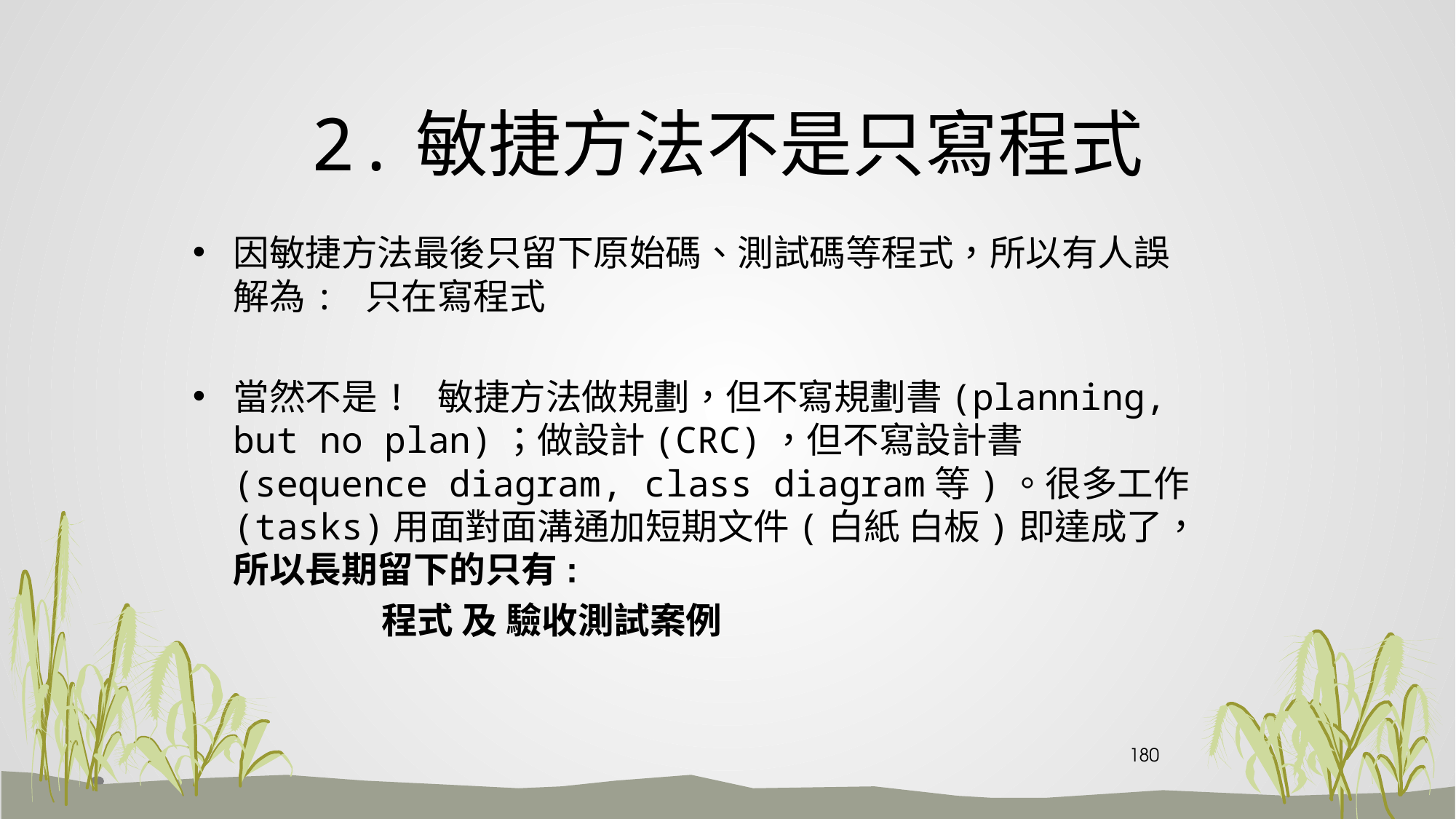

# 2.敏捷方法不是只寫程式
因敏捷方法最後只留下原始碼、測試碼等程式，所以有人誤解為: 只在寫程式

當然不是! 敏捷方法做規劃，但不寫規劃書(planning, but no plan)；做設計(CRC)，但不寫設計書(sequence diagram, class diagram等)。很多工作(tasks)用面對面溝通加短期文件(白紙 白板)即達成了，所以長期留下的只有:
                      程式 及 驗收測試案例
180